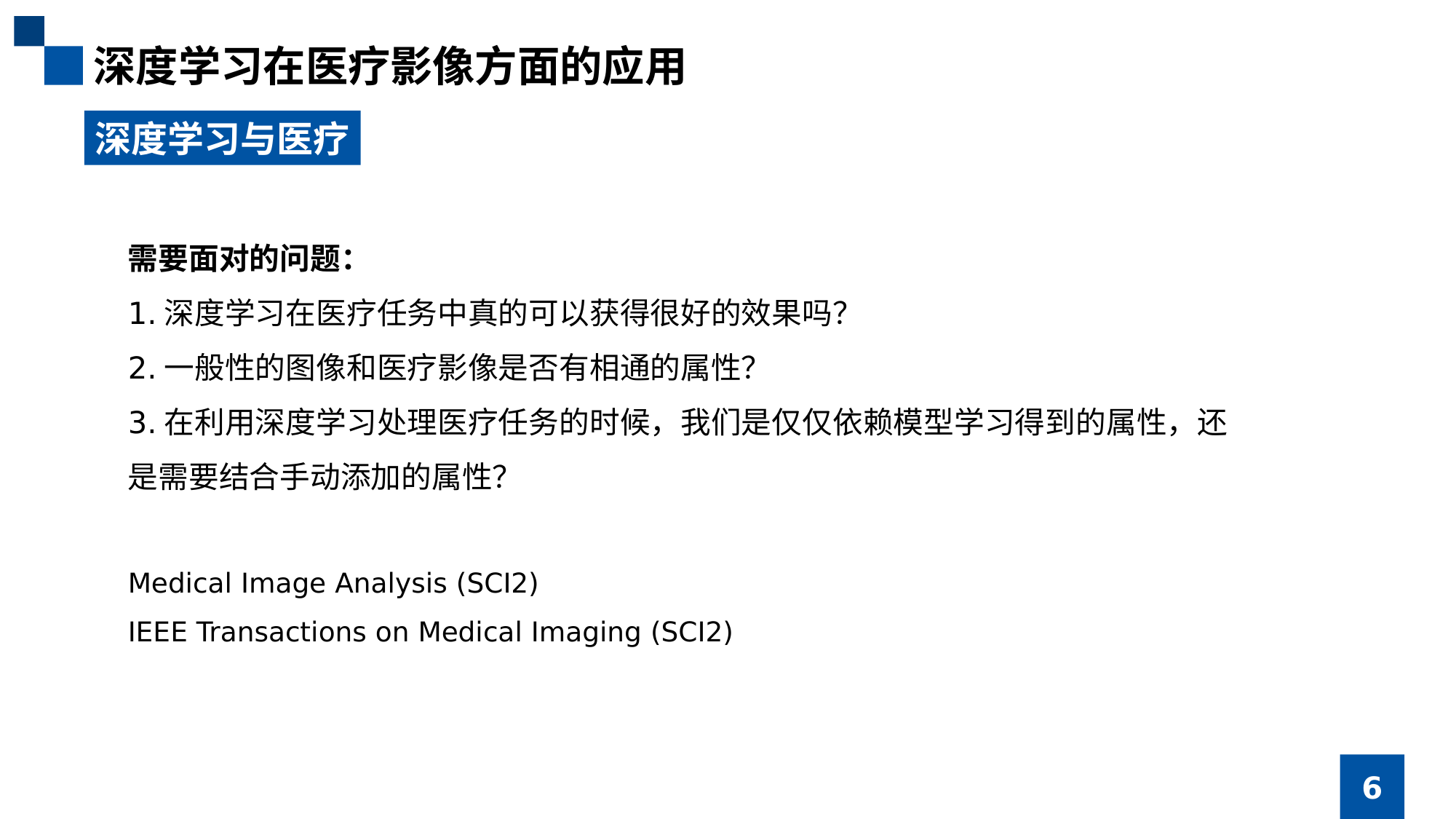

深度学习在医疗影像方面的应用
深度学习与医疗

需要面对的问题：
1.深度学习在医疗任务中真的可以获得很好的效果吗？
2.一般性的图像和医疗影像是否有相通的属性？
3.在利用深度学习处理医疗任务的时候，我们是仅仅依赖模型学习得到的属性，还是需要结合手动添加的属性？

Medical Image Analysis (SCI2)
IEEE Transactions on Medical Imaging (SCI2)
6